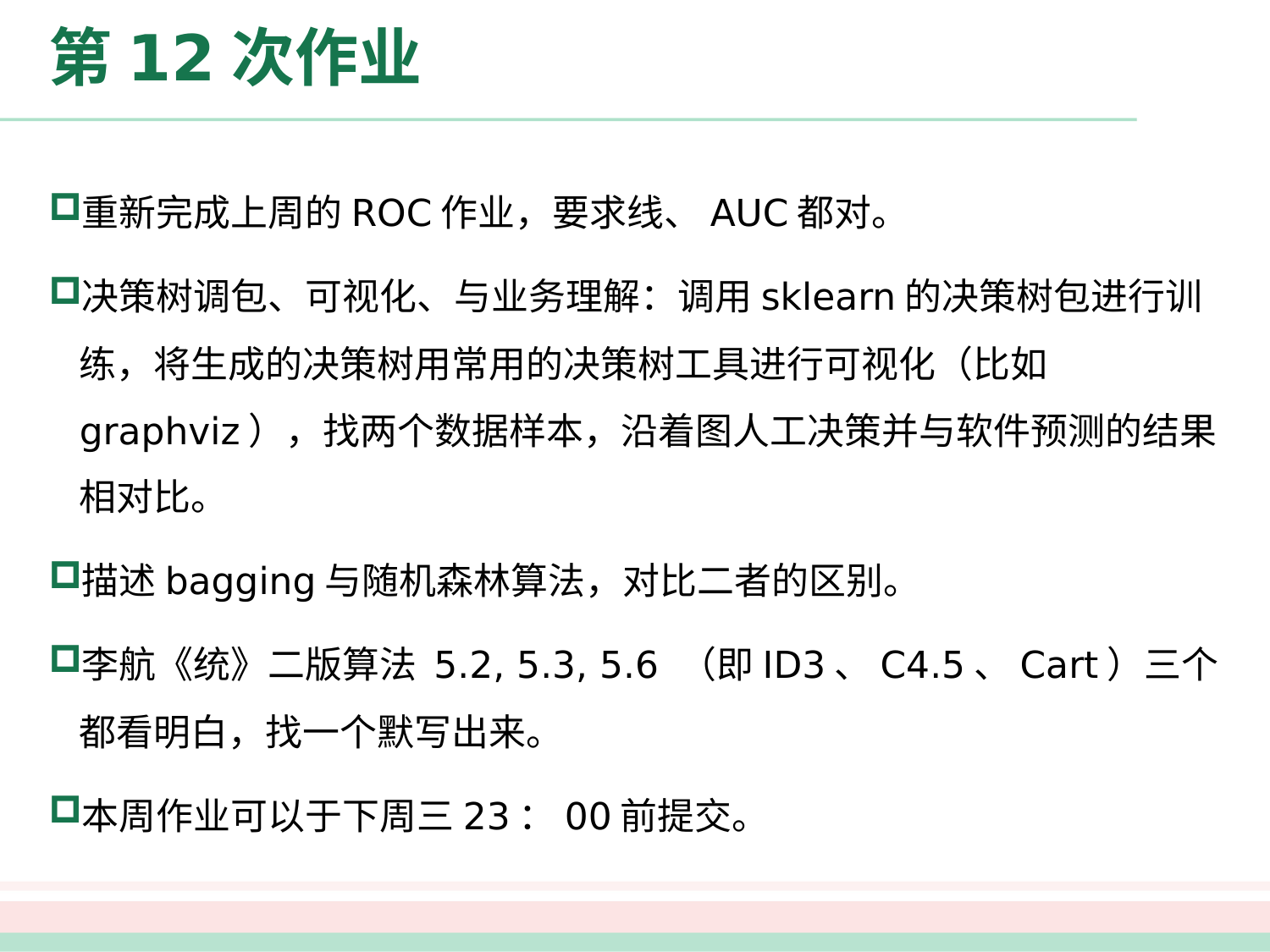

# 第12次作业
重新完成上周的ROC作业，要求线、AUC都对。
决策树调包、可视化、与业务理解：调用sklearn的决策树包进行训练，将生成的决策树用常用的决策树工具进行可视化（比如graphviz），找两个数据样本，沿着图人工决策并与软件预测的结果相对比。
描述bagging与随机森林算法，对比二者的区别。
李航《统》二版算法 5.2, 5.3, 5.6 （即ID3、C4.5、Cart）三个都看明白，找一个默写出来。
本周作业可以于下周三23：00前提交。